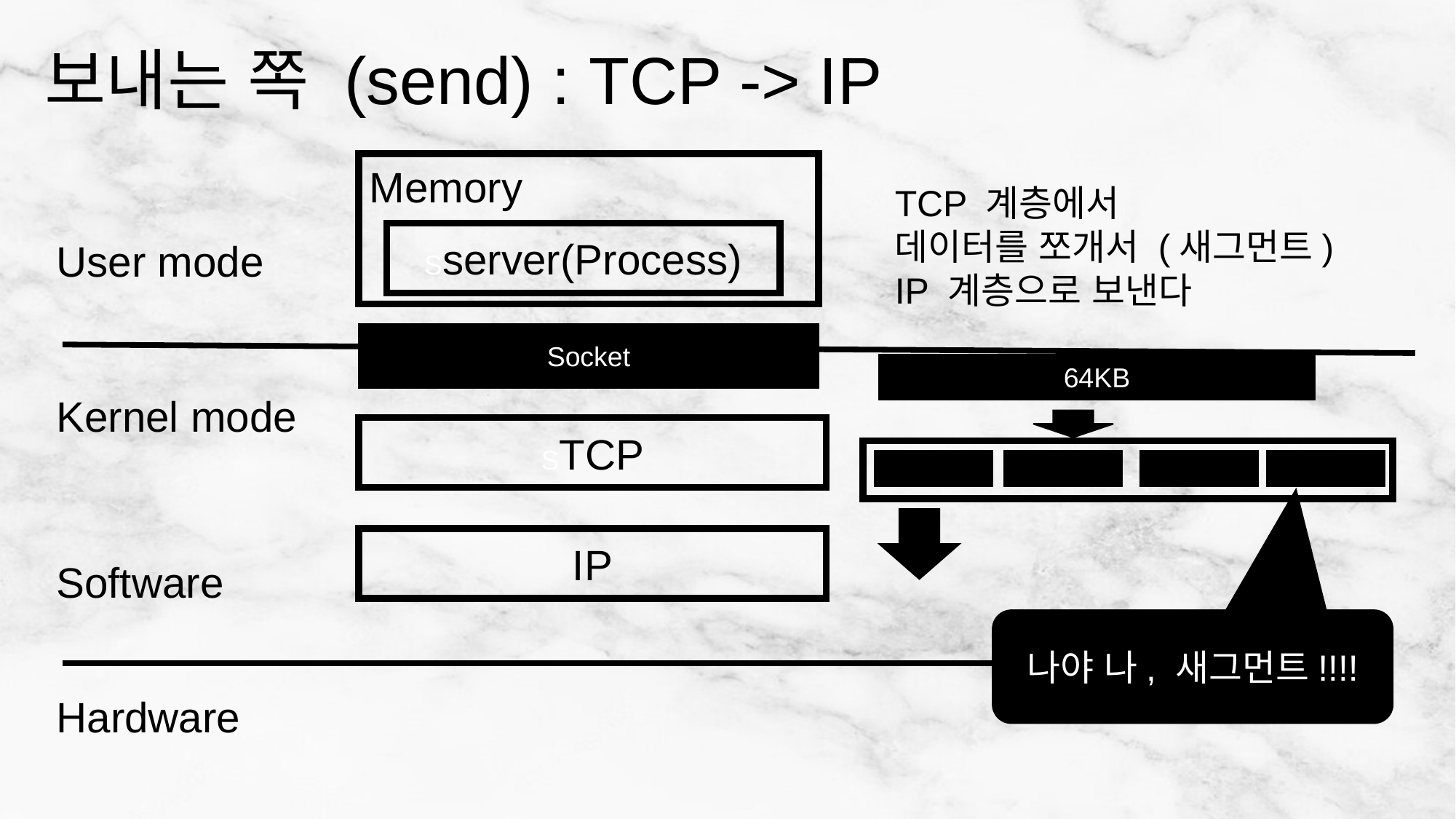

# 보내는 쪽 (send) : TCP -> IP

Memory
TCP 계층에서
데이터를 쪼개서 (새그먼트)
IP 계층으로 보낸다
Sserver(Process)
User mode
Socket
64KB
Kernel mode

STCP

IP
Software
나야 나, 새그먼트!!!!
Hardware